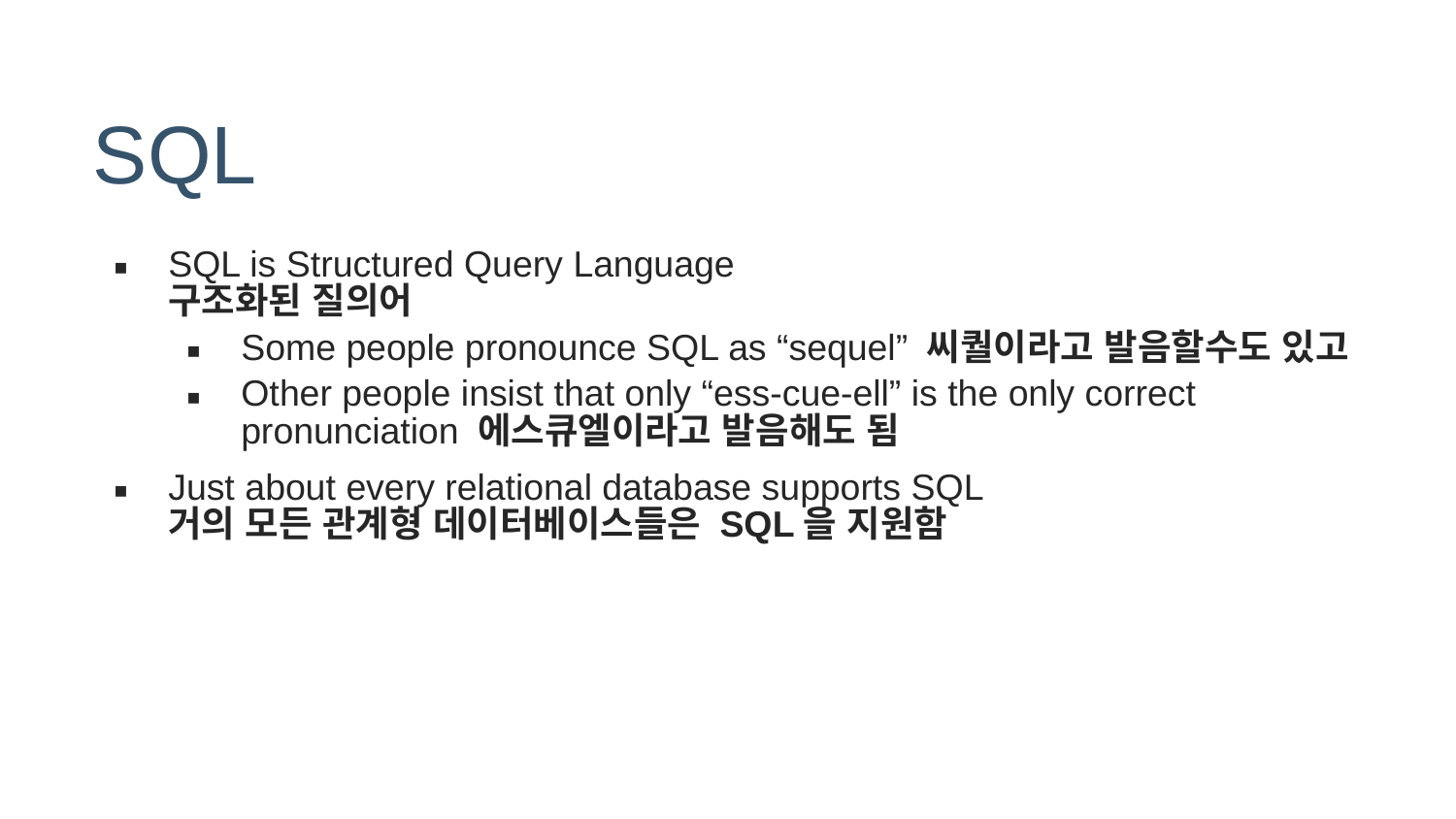

# SQL
SQL is Structured Query Language
구조화된 질의어
Some people pronounce SQL as “sequel” 씨퀄이라고 발음할수도 있고
Other people insist that only “ess-cue-ell” is the only correct pronunciation 에스큐엘이라고 발음해도 됨
Just about every relational database supports SQL
거의 모든 관계형 데이터베이스들은 SQL을 지원함